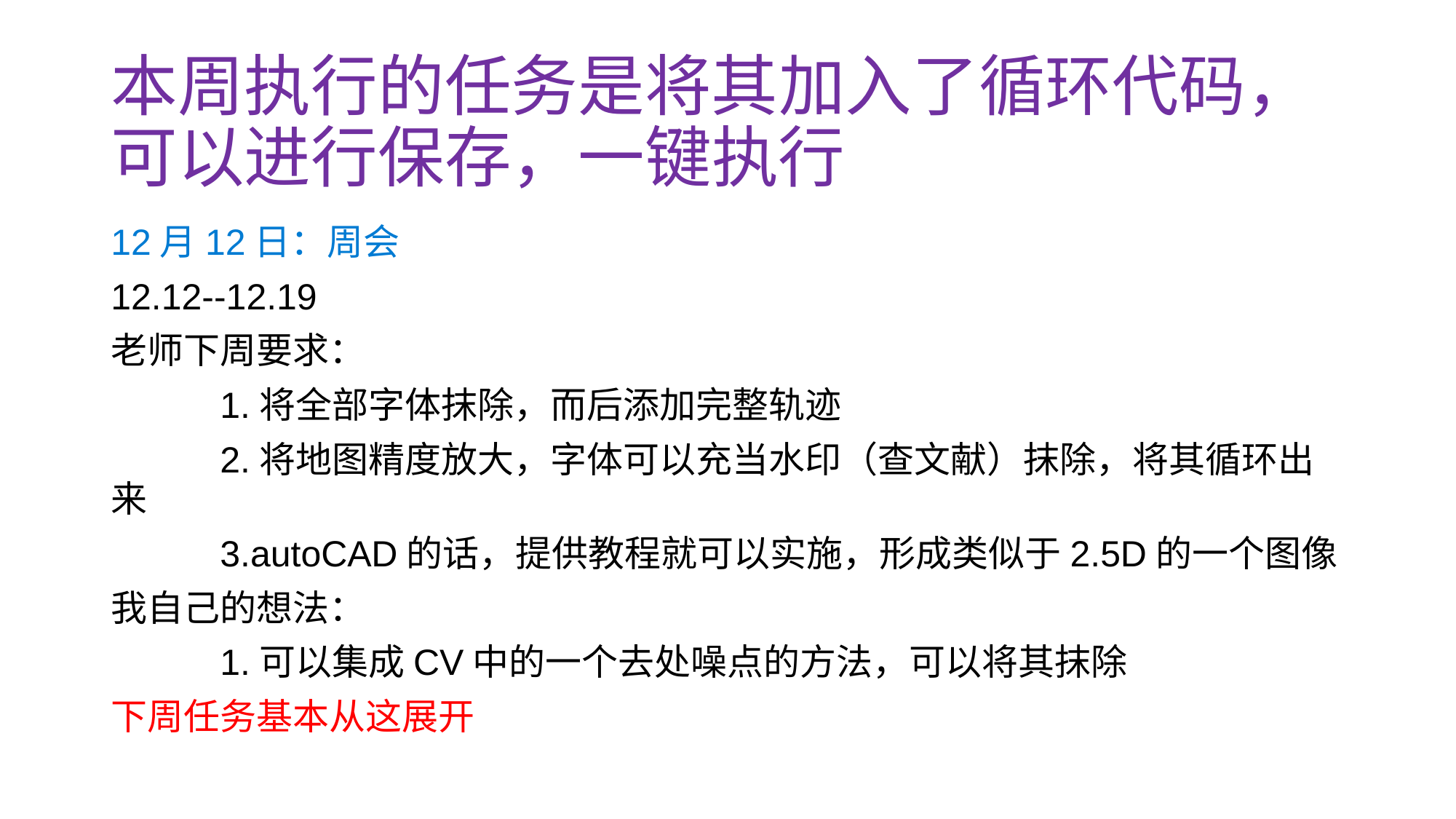

# 本周执行的任务是将其加入了循环代码，可以进行保存，一键执行
12月12日：周会
12.12--12.19
老师下周要求：
	1.将全部字体抹除，而后添加完整轨迹
	2.将地图精度放大，字体可以充当水印（查文献）抹除，将其循环出来
	3.autoCAD的话，提供教程就可以实施，形成类似于2.5D的一个图像
我自己的想法：
	1.可以集成CV中的一个去处噪点的方法，可以将其抹除
下周任务基本从这展开